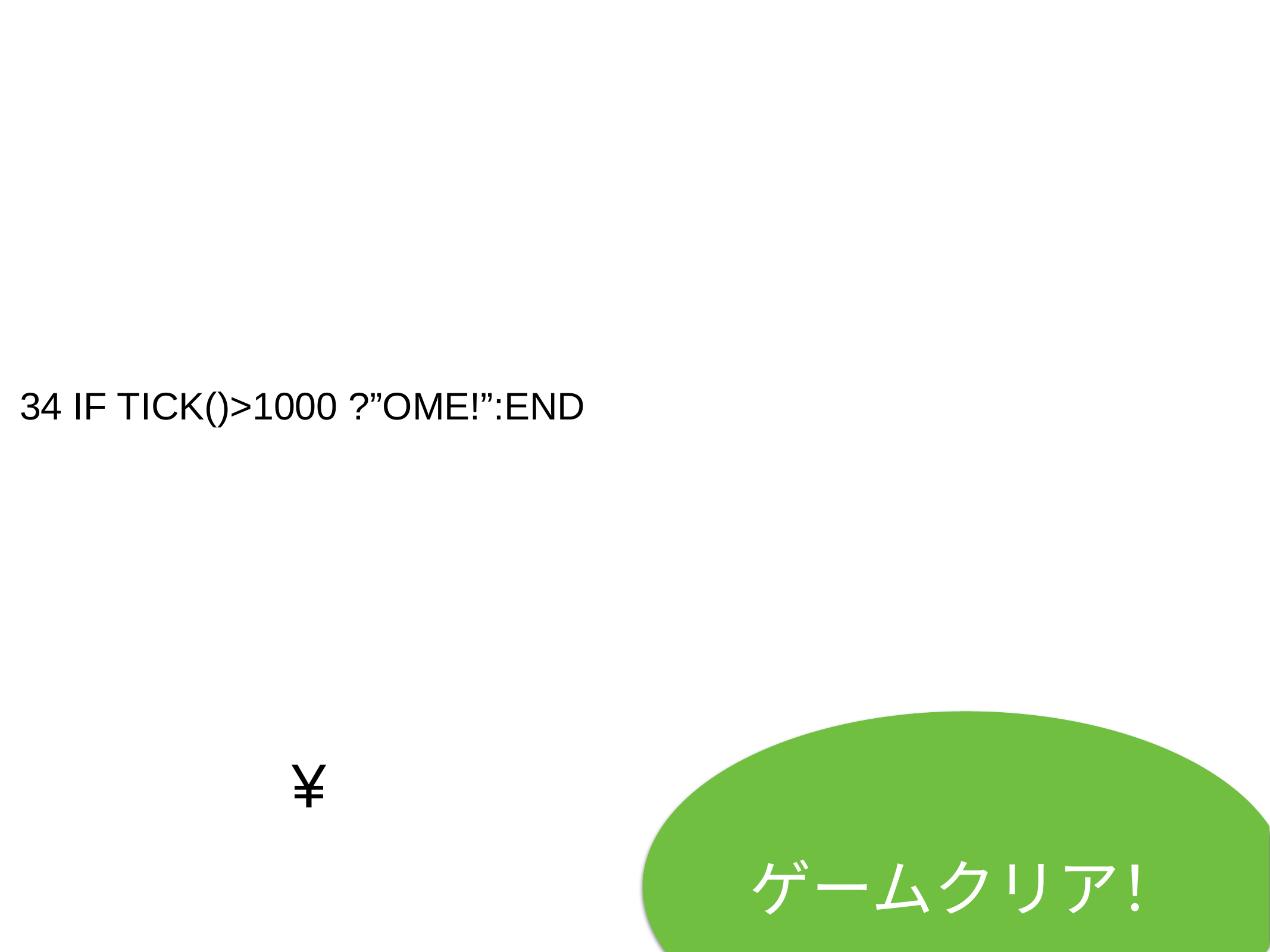

34 IF TICK()>1000 ?”OME!”:END
# ¥
ゲームクリア！